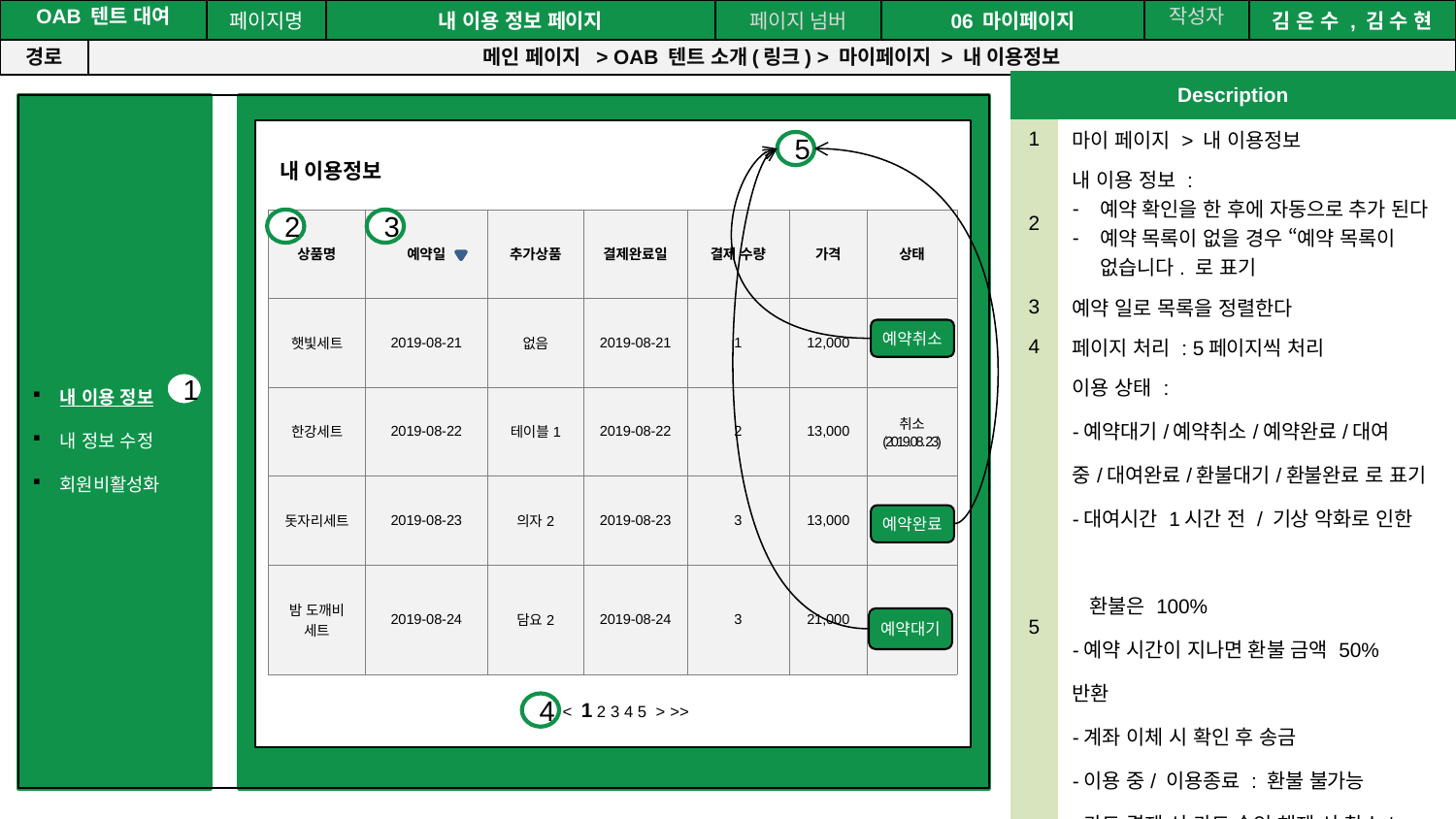

공간(오피스) 대여 시스템
| OAB 텐트 대여 |  | 페이지명 | 내 이용 정보 페이지 | 페이지 넘버 | 06 마이페이지 | 작성자 | 김 은 수 , 김 수 현 |
| --- | --- | --- | --- | --- | --- | --- | --- |
| 경로 | 메인 페이지 > OAB 텐트 소개(링크) > 마이페이지 > 내 이용정보 |  |  |  |  |  |  |
| Description |  |
| --- | --- |
| 1 | 마이 페이지 > 내 이용정보 |
| 2 | 내 이용 정보 : 예약 확인을 한 후에 자동으로 추가 된다 예약 목록이 없을 경우 “예약 목록이 없습니다. 로 표기 |
| 3 | 예약 일로 목록을 정렬한다 |
| 4 | 페이지 처리 : 5페이지씩 처리 |
| 5 | 이용 상태 : -예약대기/예약취소/예약완료/대여 중/대여완료/환불대기/환불완료 로 표기 -대여시간 1시간 전 / 기상 악화로 인한 환불은 100% -예약 시간이 지나면 환불 금액 50% 반환 -계좌 이체 시 확인 후 송금 -이용 중/ 이용종료 : 환불 불가능 -카드 결제 시 카드 승인 해제 시 취소/ 환불 처리 |

내 이용 정보
내 정보 수정
회원비활성화

내 이용정보
5
2
| 상품명 | 예약일 | 추가상품 | 결제완료일 | 결제 수량 | 가격 | 상태 |
| --- | --- | --- | --- | --- | --- | --- |
| 햇빛세트 | 2019-08-21 | 없음 | 2019-08-21 | 1 | 12,000 |  |
| 한강세트 | 2019-08-22 | 테이블1 | 2019-08-22 | 2 | 13,000 | 취소 (2019.08. 23) |
| 돗자리세트 | 2019-08-23 | 의자2 | 2019-08-23 | 3 | 13,000 |  |
| 밤 도깨비 세트 | 2019-08-24 | 담요2 | 2019-08-24 | 3 | 21,000 |  |
3

예약취소
1
예약완료
예약대기
<< <  1 2 3 4 5  > >>
4
44